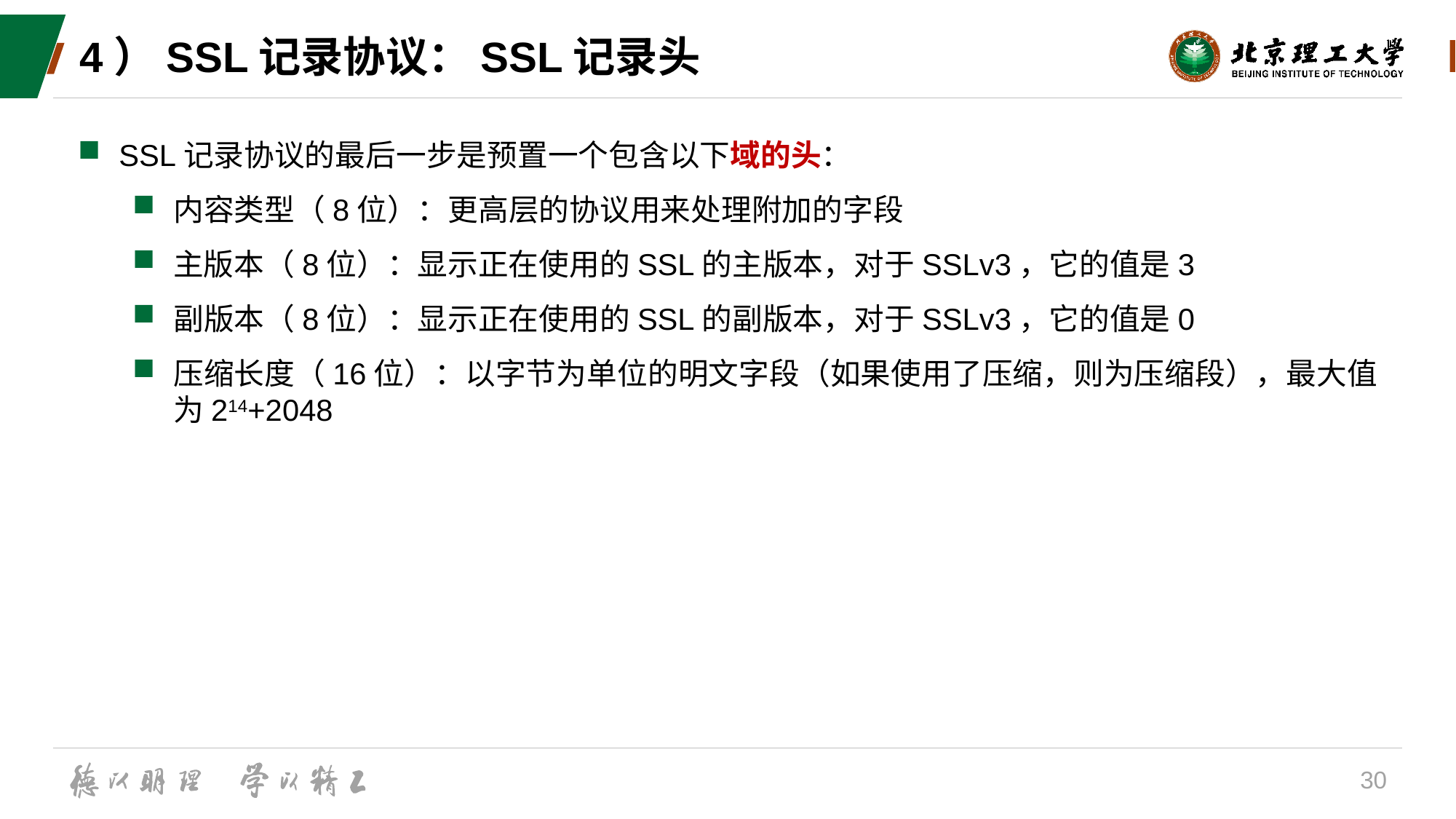

# 4）SSL记录协议：SSL记录头
SSL记录协议的最后一步是预置一个包含以下域的头：
内容类型（8位）：更高层的协议用来处理附加的字段
主版本（8位）：显示正在使用的SSL的主版本，对于SSLv3，它的值是3
副版本（8位）：显示正在使用的SSL的副版本，对于SSLv3，它的值是0
压缩长度（16位）：以字节为单位的明文字段（如果使用了压缩，则为压缩段），最大值为214+2048